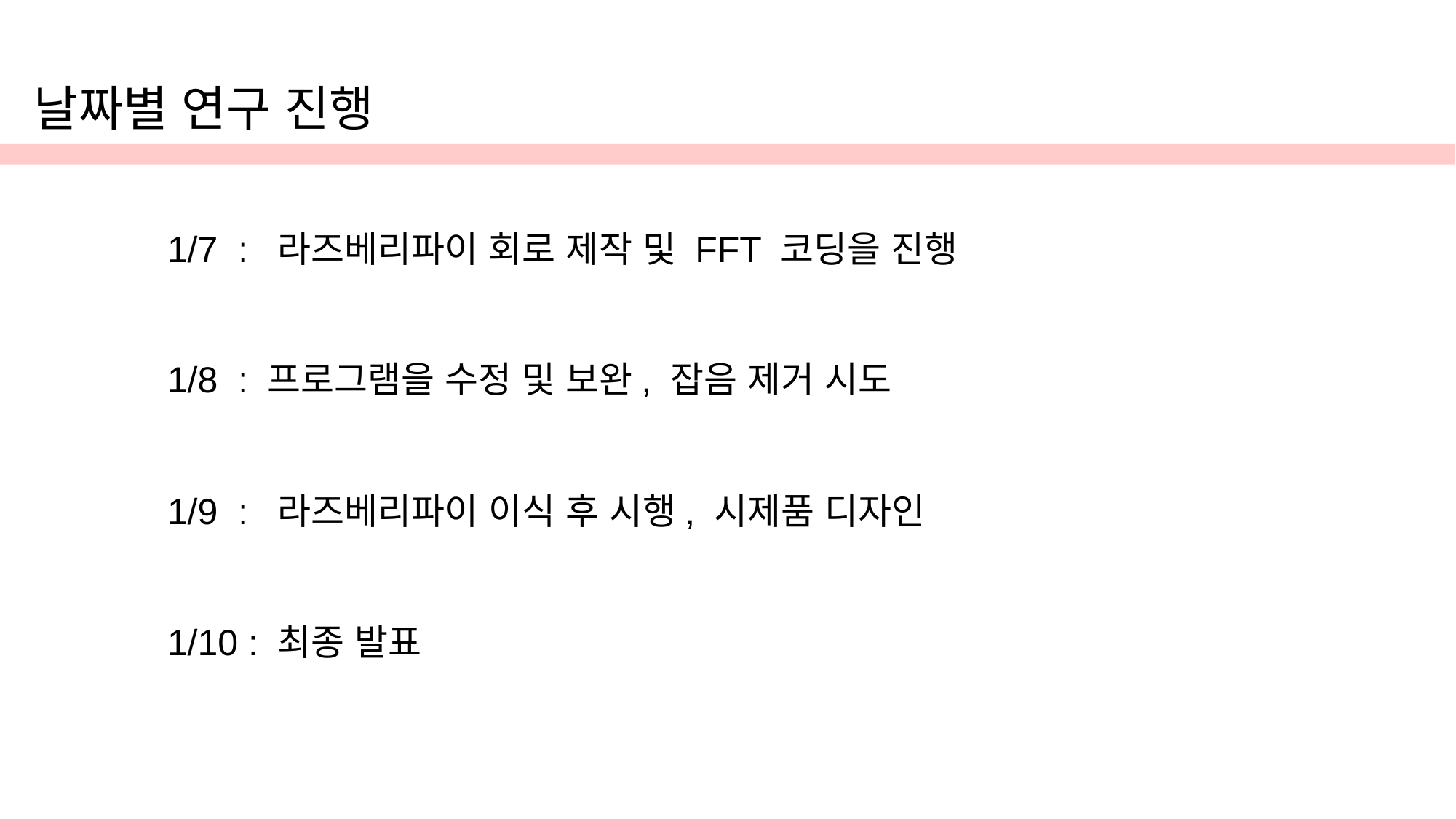

날짜별 연구 진행

    1/7  :  라즈베리파이 회로 제작 및 FFT 코딩을 진행

    1/8  : 프로그램을 수정 및 보완, 잡음 제거 시도

    1/9  :  라즈베리파이 이식 후 시행, 시제품 디자인

    1/10 : 최종 발표